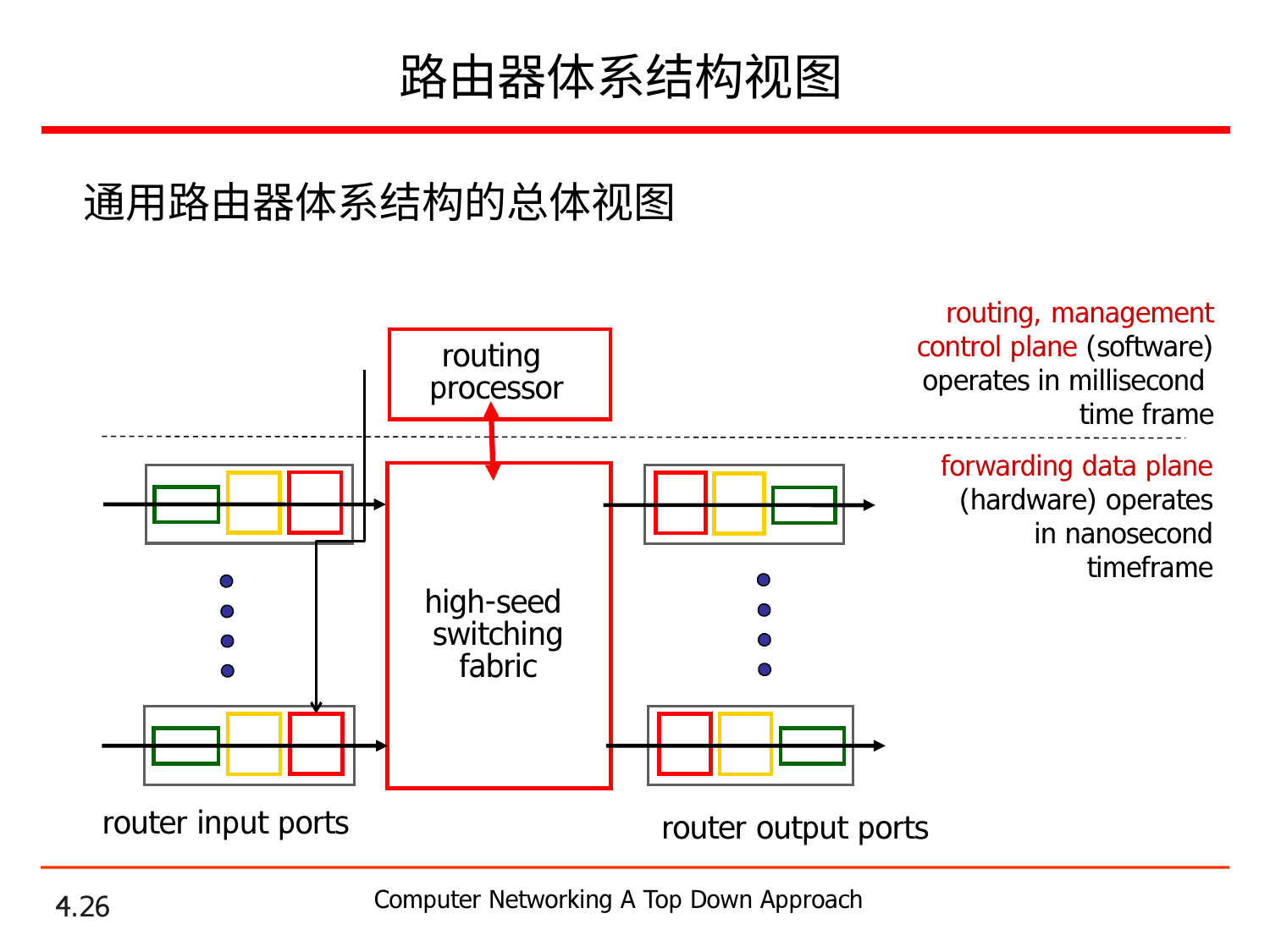

# 路由器体系结构视图

通用路由器体系结构的总体视图
routing, management
control plane (software)
operates in millisecond
time frame

routing
processor

forwarding data plane  (hardware) operates in nanosecond timeframe

high-seed
switching
fabric

router input ports
router output ports